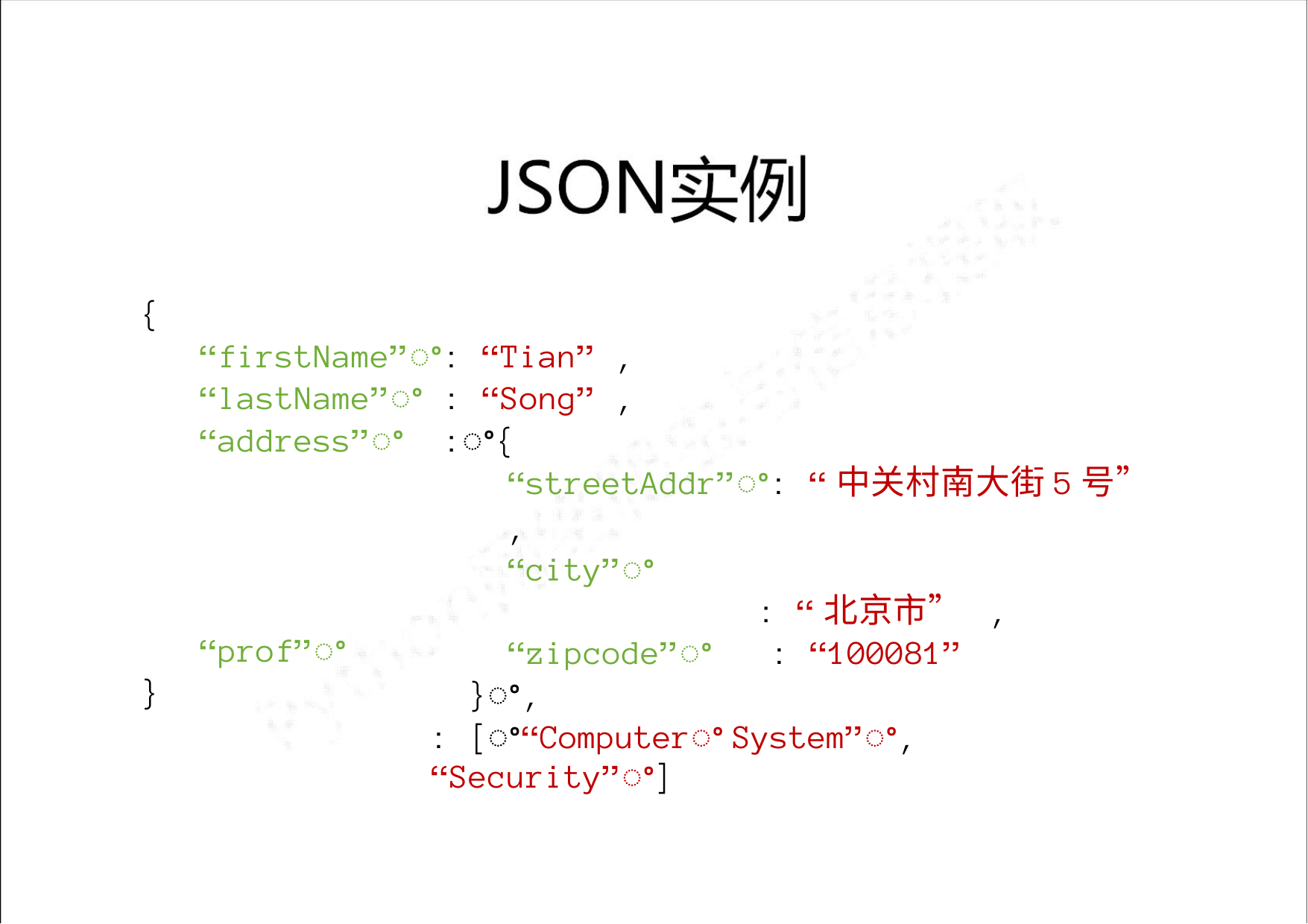

{
“firstName”ꢀ: “Tian” ,
“lastName”ꢀ : “Song” ,
“address”ꢀ :ꢀ{
“streetAddr”ꢀ: “中关村南大街5号” ,
“city”ꢀ
: “北京市” ,
“zipcode”ꢀ : “100081”
}ꢀ,
: [ꢀ“Computerꢀ System”ꢀ, “Security”ꢀ]
“prof”ꢀ
}